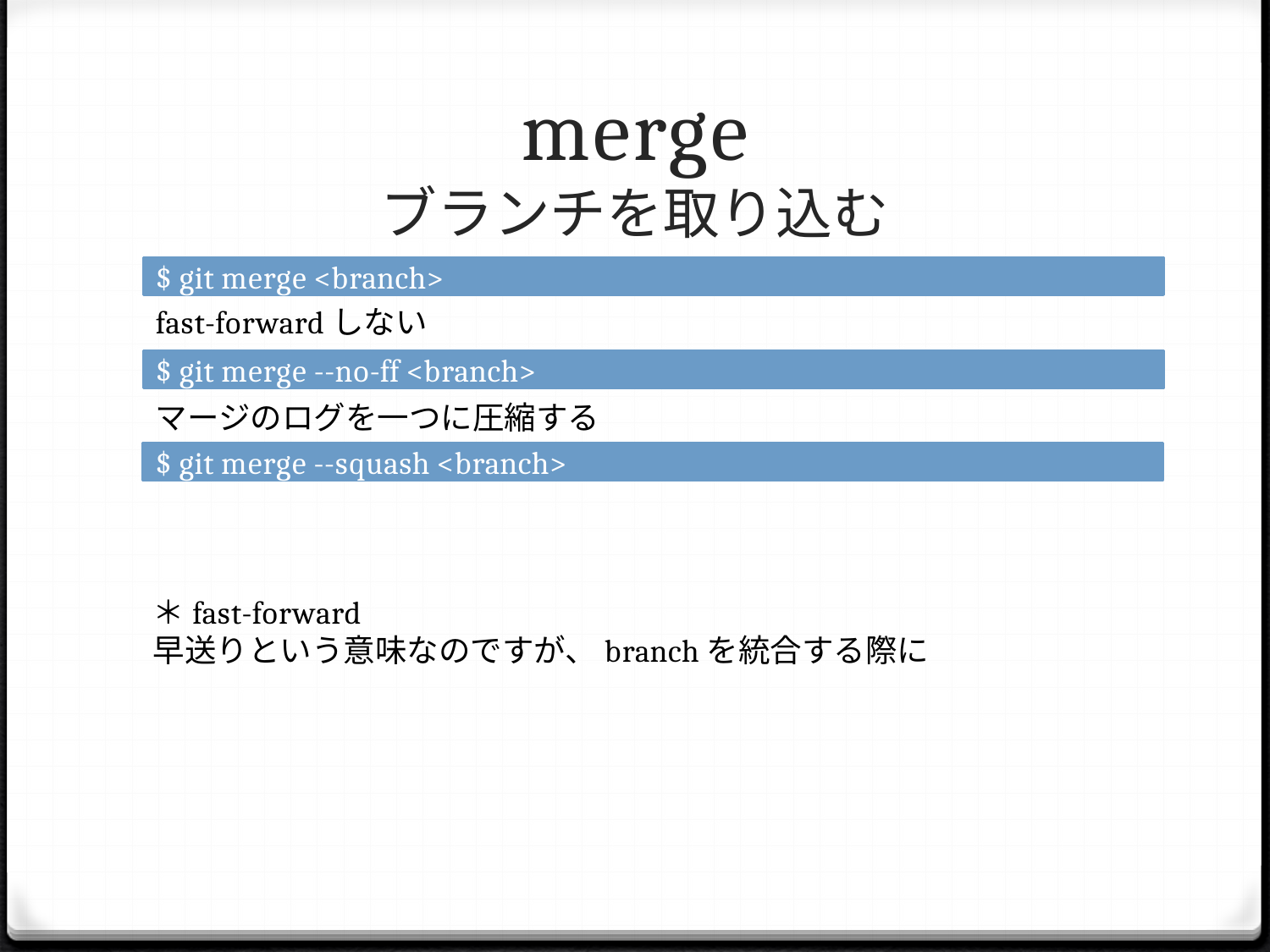

# merge ブランチを取り込む
$ git merge <branch>
fast-forwardしない
$ git merge --no-ff <branch>
マージのログを一つに圧縮する
$ git merge --squash <branch>
＊fast-forward
早送りという意味なのですが、branchを統合する際に